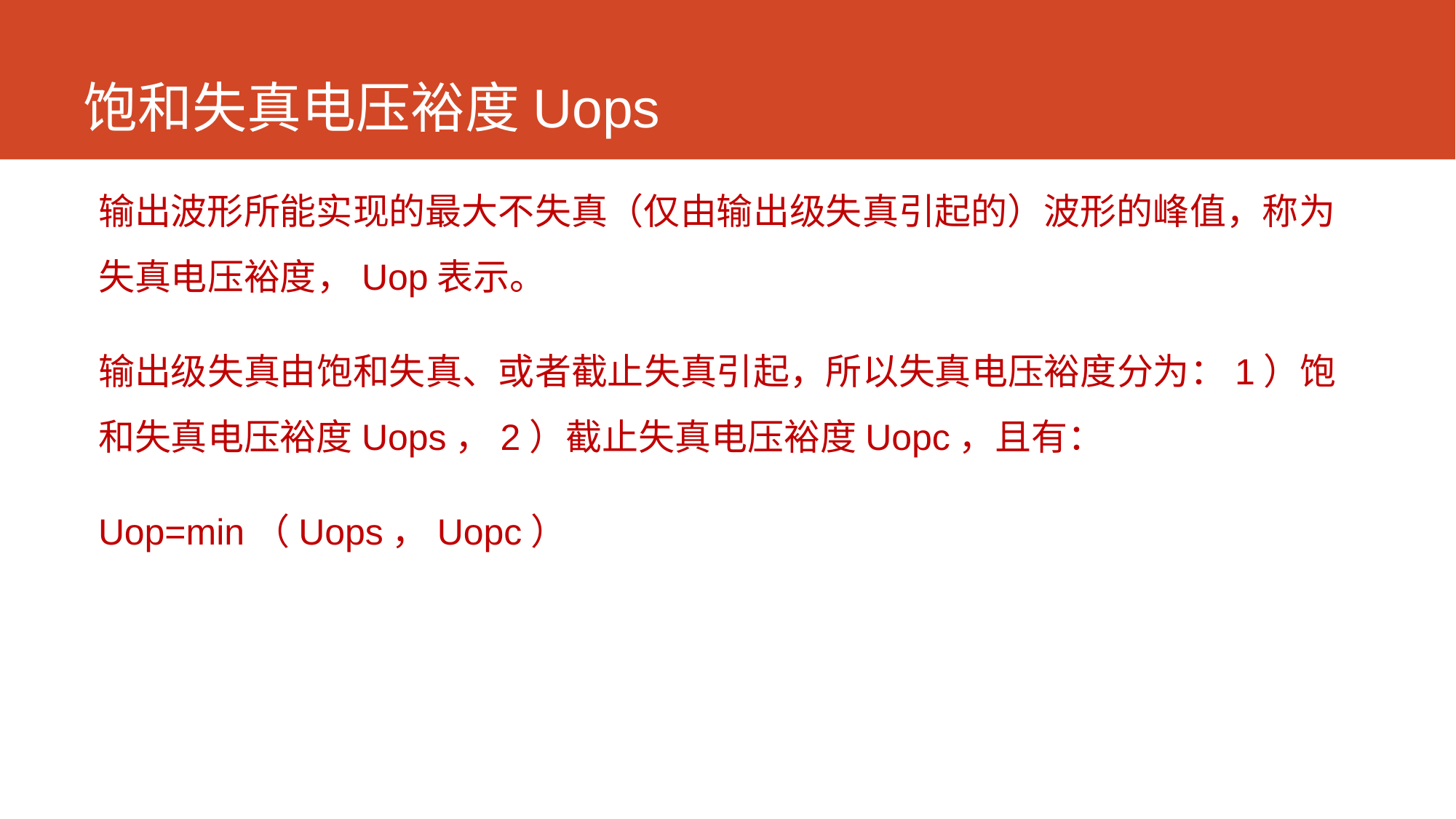

# 饱和失真电压裕度Uops
输出波形所能实现的最大不失真（仅由输出级失真引起的）波形的峰值，称为失真电压裕度，Uop表示。
输出级失真由饱和失真、或者截止失真引起，所以失真电压裕度分为：1）饱和失真电压裕度Uops，2）截止失真电压裕度Uopc，且有：
Uop=min（Uops，Uopc）